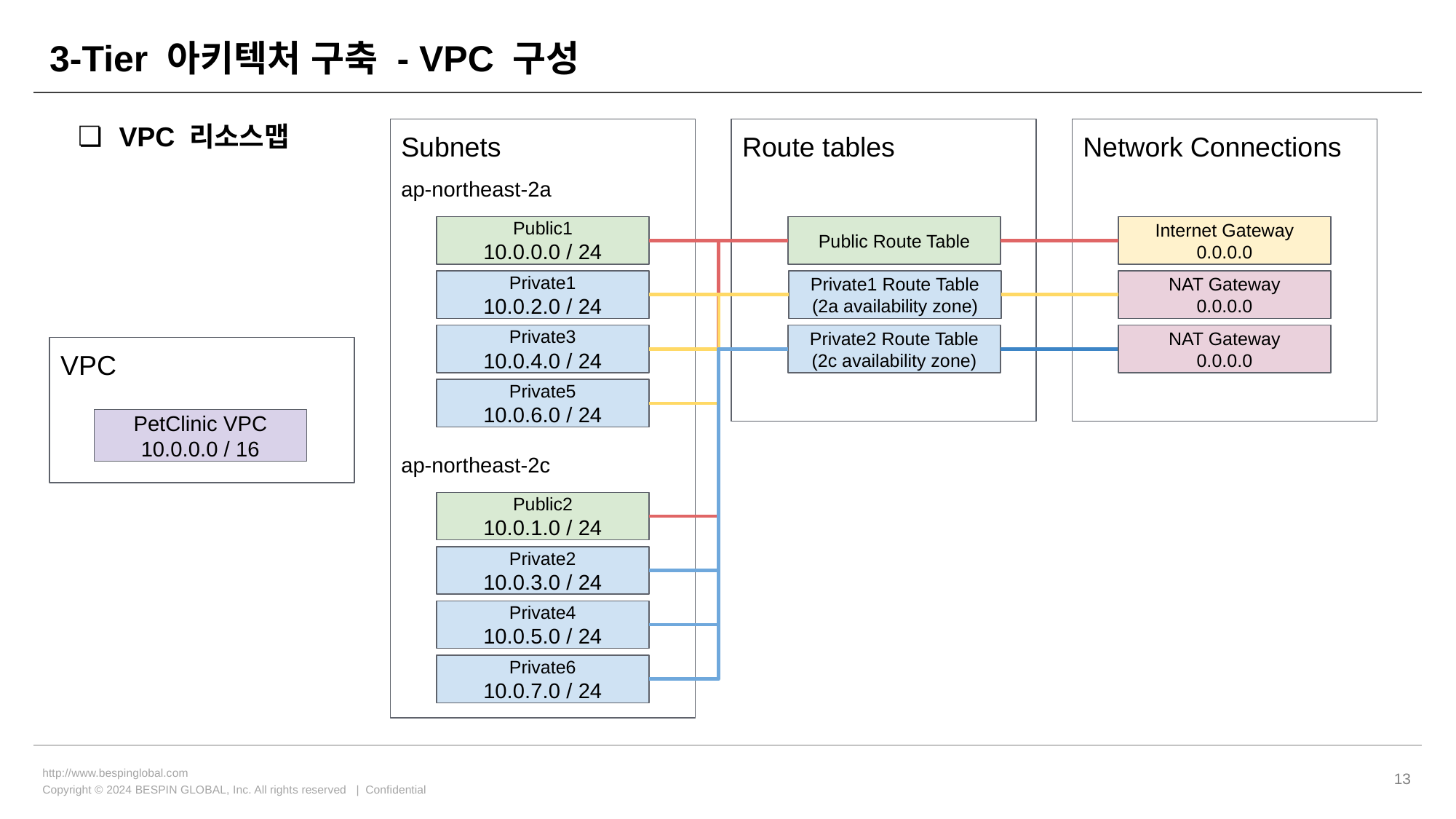

# 3-Tier 아키텍처 구축 - VPC 구성
VPC 리소스맵

Subnets

Route tables

Network Connections
ap-northeast-2a
Public1
10.0.0.0 / 24
Public Route Table
Internet Gateway
0.0.0.0
NAT Gateway
0.0.0.0
Private1
10.0.2.0 / 24
Private1 Route Table
(2a availability zone)
NAT Gateway
0.0.0.0
Private2 Route Table
(2c availability zone)
Private3
10.0.4.0 / 24

VPC
PetClinic VPC
10.0.0.0 / 16
Private5
10.0.6.0 / 24
ap-northeast-2c
Public2
10.0.1.0 / 24
Private2
10.0.3.0 / 24
Private4
10.0.5.0 / 24
Private6
10.0.7.0 / 24